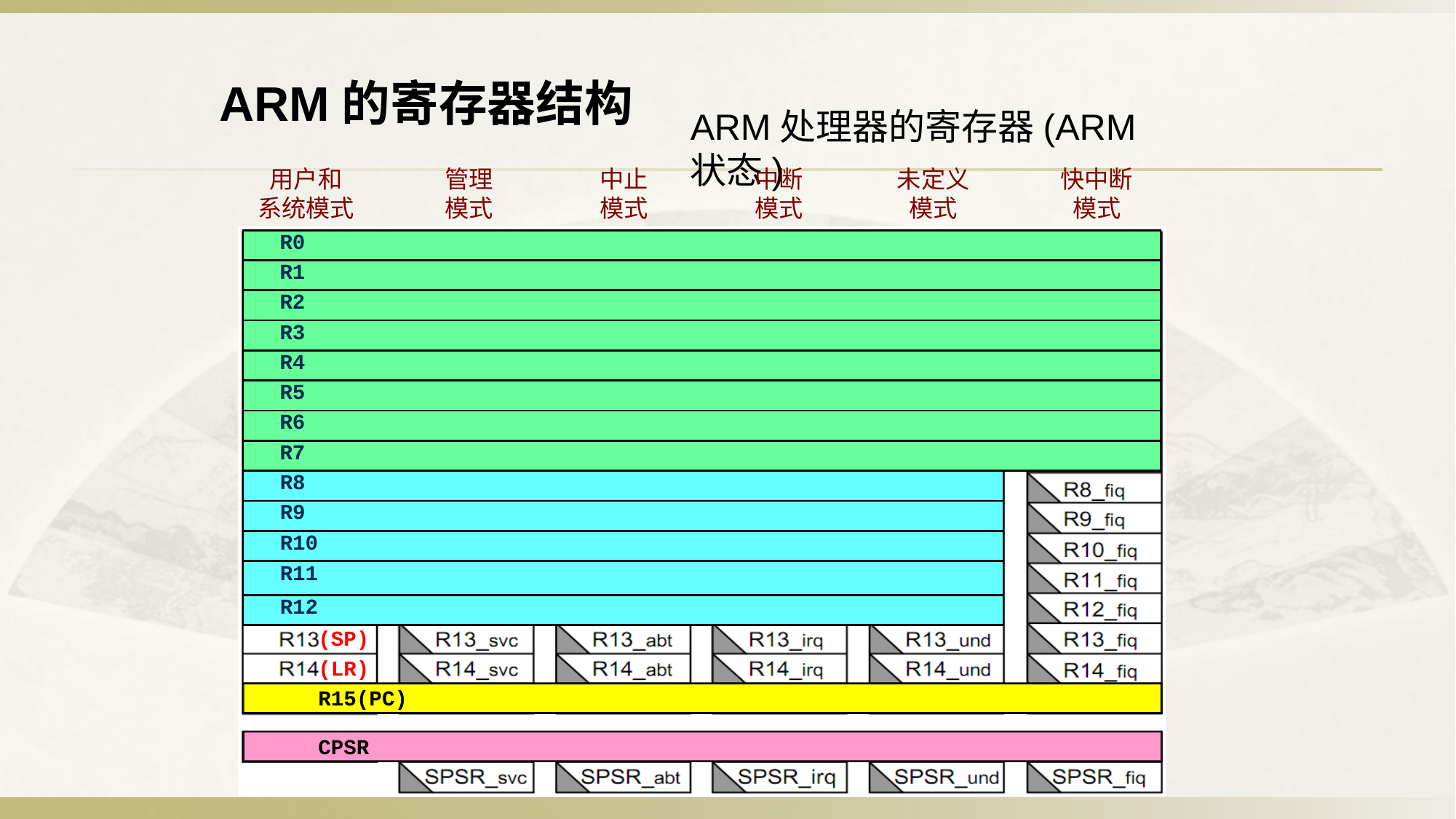

ARM的寄存器结构
ARM处理器的寄存器(ARM状态)
用户和 系统模式
管理 模式
中止 模式
中断 模式
未定义 模式
快中断 模式

| R0 |  |
| --- | --- |
| R1 |  |
| R2 |  |
| R3 |  |
| R4 |  |
| R5 |  |
| R6 |  |
| R7 |  |
| R8 |  |
| R9 |  |
| R10 |  |
| R11 |  |
| R12 |  |
(SP)
(LR)
R15(PC)

CPSR